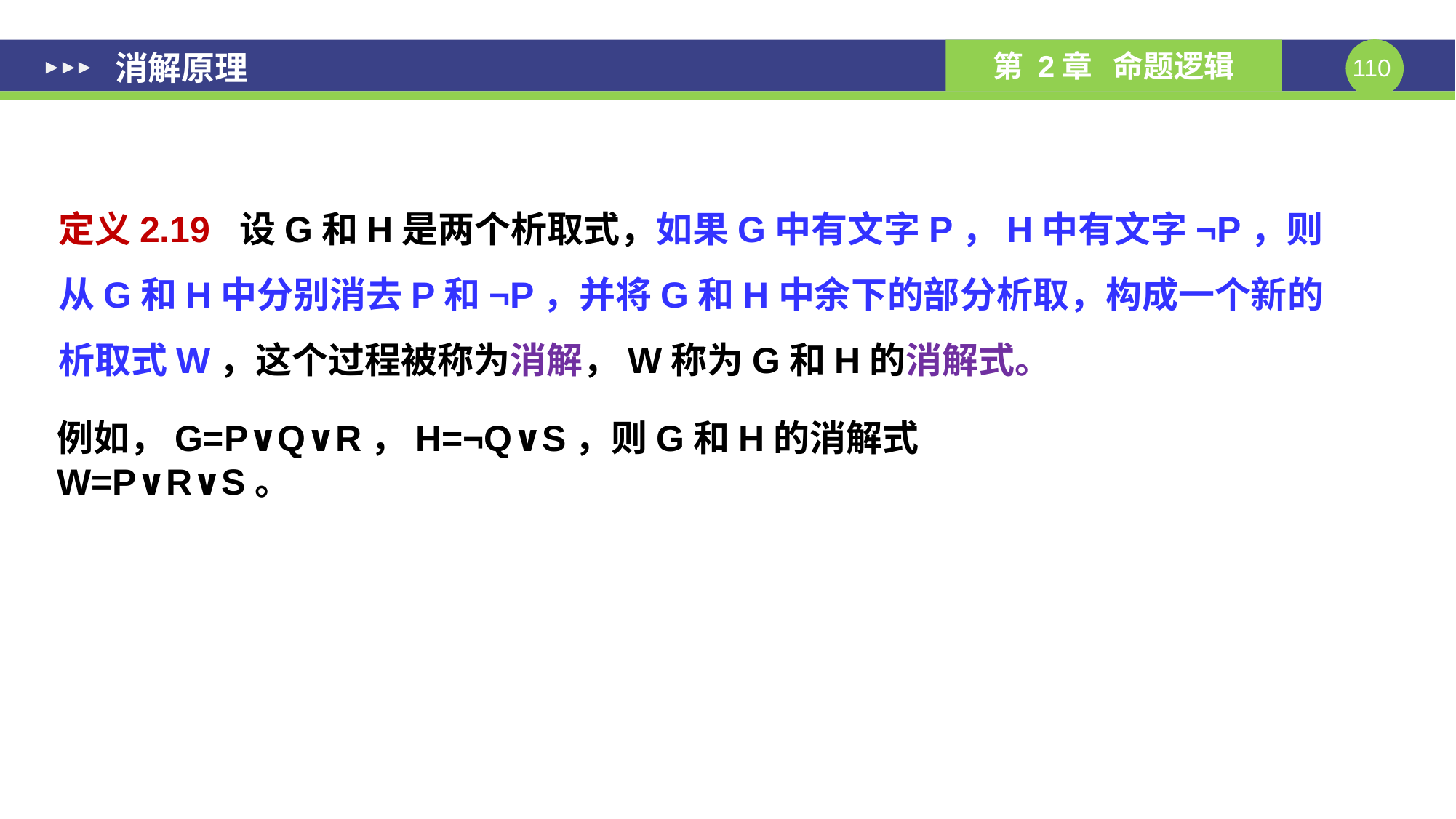

消解原理
定义2.19  设G和H是两个析取式，如果G中有文字P，H中有文字¬P，则从G和H中分别消去P和¬P，并将G和H中余下的部分析取，构成一个新的析取式W，这个过程被称为消解，W称为G和H的消解式。
例如，G=P∨Q∨R，H=¬Q∨S，则G和H的消解式W=P∨R∨S。